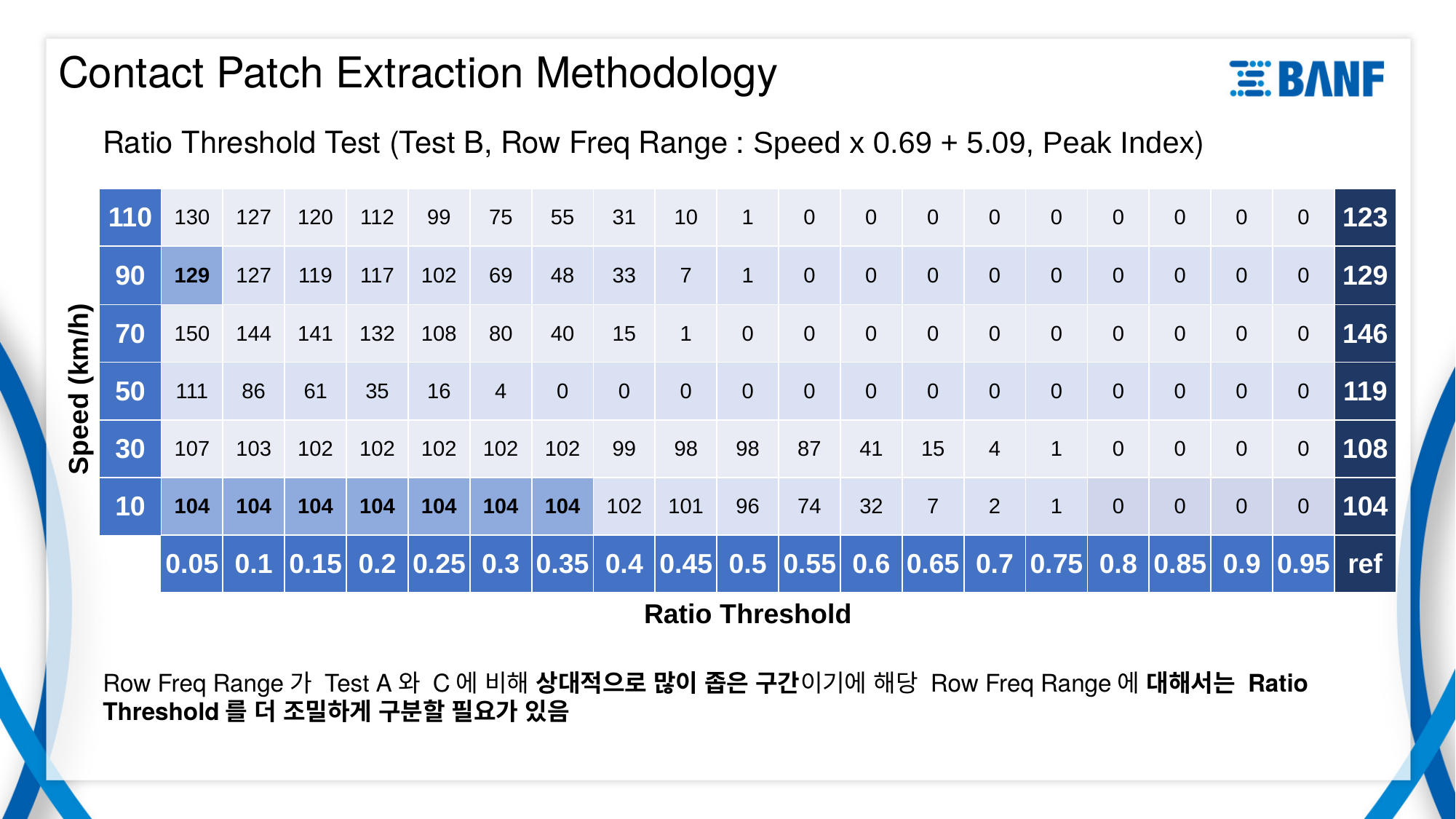

# Contact Patch Extraction Methodology
Ratio Threshold Test (Test B, Row Freq Range : Speed x 0.69 + 5.09, Peak Index)
| 110 | 124 | 124 | 124 | 123 | 124 | 124 | 122 | 122 | 122 | 122 | 122 | 122 | 122 | 123 | 127 | 121 | 86 | 45 | 12 | 123 |
| --- | --- | --- | --- | --- | --- | --- | --- | --- | --- | --- | --- | --- | --- | --- | --- | --- | --- | --- | --- | --- |
| 90 | 130 | 130 | 131 | 130 | 130 | 129 | 129 | 129 | 129 | 129 | 130 | 129 | 129 | 128 | 131 | 123 | 82 | 30 | 4 | 129 |
| 70 | 147 | 147 | 147 | 147 | 147 | 147 | 146 | 146 | 146 | 145 | 145 | 145 | 146 | 142 | 131 | 106 | 59 | 10 | 2 | 146 |
| 50 | 120 | 120 | 120 | 120 | 120 | 120 | 120 | 120 | 120 | 120 | 120 | 120 | 119 | 119 | 118 | 117 | 114 | 109 | 79 | 119 |
| 30 | 109 | 109 | 109 | 109 | 109 | 109 | 109 | 109 | 109 | 109 | 108 | 108 | 107 | 107 | 106 | 102 | 96 | 50 | 6 | 108 |
| 10 | 104 | 104 | 104 | 104 | 104 | 104 | 104 | 104 | 104 | 104 | 104 | 104 | 104 | 104 | 104 | 100 | 83 | 27 | 10 | 104 |
|  | 0.05 | 0.1 | 0.15 | 0.2 | 0.25 | 0.3 | 0.35 | 0.4 | 0.45 | 0.5 | 0.55 | 0.6 | 0.65 | 0.7 | 0.75 | 0.8 | 0.85 | 0.9 | 0.95 | ref |
| 110 | 130 | 127 | 120 | 112 | 99 | 75 | 55 | 31 | 10 | 1 | 0 | 0 | 0 | 0 | 0 | 0 | 0 | 0 | 0 | 123 |
| --- | --- | --- | --- | --- | --- | --- | --- | --- | --- | --- | --- | --- | --- | --- | --- | --- | --- | --- | --- | --- |
| 90 | 129 | 127 | 119 | 117 | 102 | 69 | 48 | 33 | 7 | 1 | 0 | 0 | 0 | 0 | 0 | 0 | 0 | 0 | 0 | 129 |
| 70 | 150 | 144 | 141 | 132 | 108 | 80 | 40 | 15 | 1 | 0 | 0 | 0 | 0 | 0 | 0 | 0 | 0 | 0 | 0 | 146 |
| 50 | 111 | 86 | 61 | 35 | 16 | 4 | 0 | 0 | 0 | 0 | 0 | 0 | 0 | 0 | 0 | 0 | 0 | 0 | 0 | 119 |
| 30 | 107 | 103 | 102 | 102 | 102 | 102 | 102 | 99 | 98 | 98 | 87 | 41 | 15 | 4 | 1 | 0 | 0 | 0 | 0 | 108 |
| 10 | 104 | 104 | 104 | 104 | 104 | 104 | 104 | 102 | 101 | 96 | 74 | 32 | 7 | 2 | 1 | 0 | 0 | 0 | 0 | 104 |
|  | 0.05 | 0.1 | 0.15 | 0.2 | 0.25 | 0.3 | 0.35 | 0.4 | 0.45 | 0.5 | 0.55 | 0.6 | 0.65 | 0.7 | 0.75 | 0.8 | 0.85 | 0.9 | 0.95 | ref |
Speed (km/h)
Ratio Threshold
Row Freq Range가 Test A와 C에 비해 상대적으로 많이 좁은 구간이기에 해당 Row Freq Range에 대해서는 Ratio Threshold를 더 조밀하게 구분할 필요가 있음